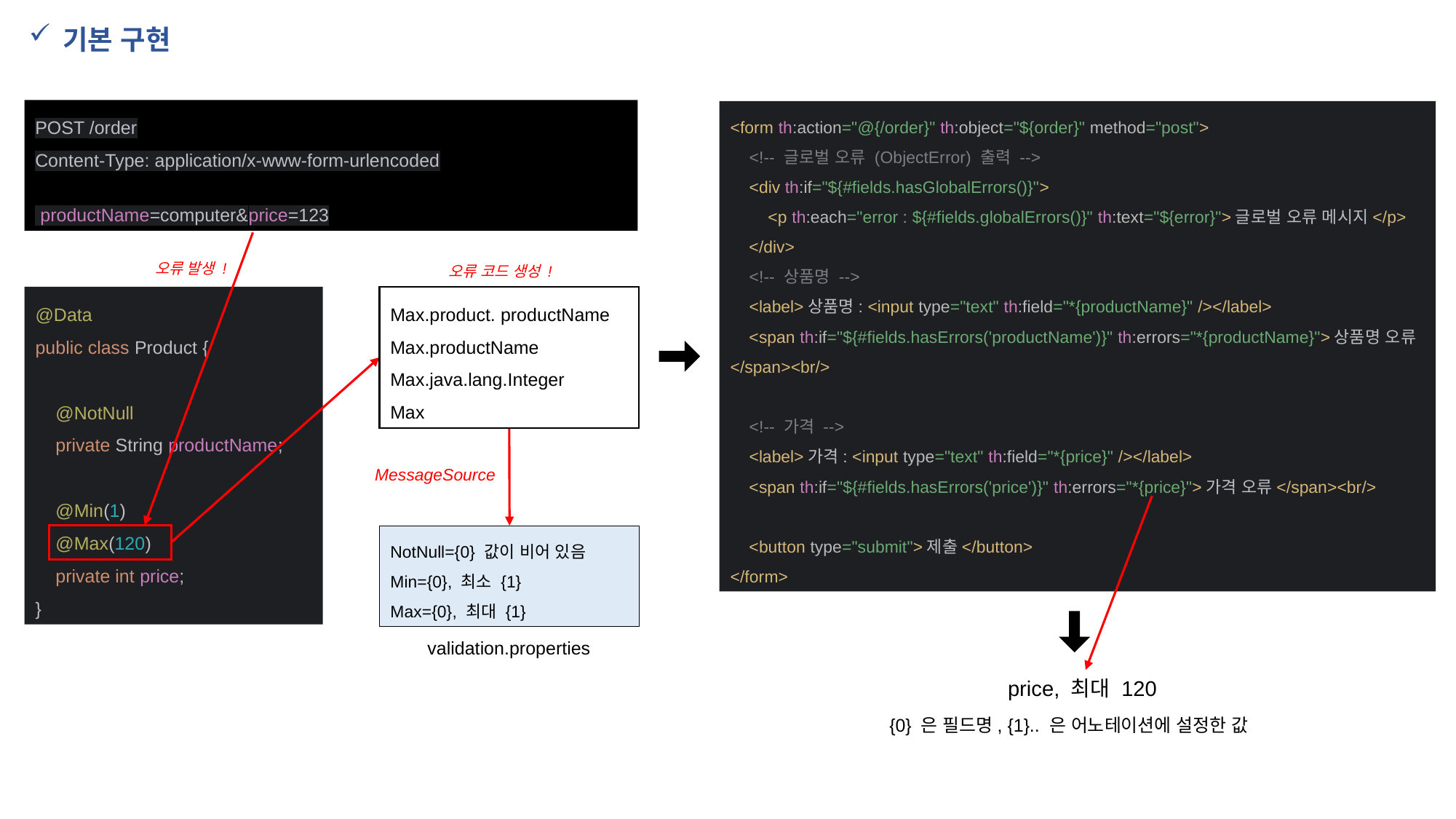

기본 구현
POST /order
Content-Type: application/x-www-form-urlencoded
 productName=computer&price=123
<form th:action="@{/order}" th:object="${order}" method="post">
    <!-- 글로벌 오류 (ObjectError) 출력 -->
    <div th:if="${#fields.hasGlobalErrors()}">
        <p th:each="error : ${#fields.globalErrors()}" th:text="${error}">글로벌 오류 메시지</p>
    </div>
    <!-- 상품명 -->
    <label>상품명: <input type="text" th:field="*{productName}" /></label>
    <span th:if="${#fields.hasErrors('productName')}" th:errors="*{productName}">상품명 오류</span><br/>
    <!-- 가격 -->
    <label>가격: <input type="text" th:field="*{price}" /></label>
    <span th:if="${#fields.hasErrors('price')}" th:errors="*{price}">가격 오류</span><br/>
    <button type="submit">제출</button>
</form>
오류 발생 !
오류 코드 생성 !
@Data
public class Product {
    @NotNull
    private String productName;
    @Min(1)
    @Max(120)
    private int price;
}
Max.product. productName
Max.productName
Max.java.lang.Integer
Max

MessageSource

NotNull={0} 값이 비어 있음
Min={0}, 최소 {1}
Max={0}, 최대 {1}

validation.properties
price, 최대 120
{0} 은 필드명, {1}.. 은 어노테이션에 설정한 값